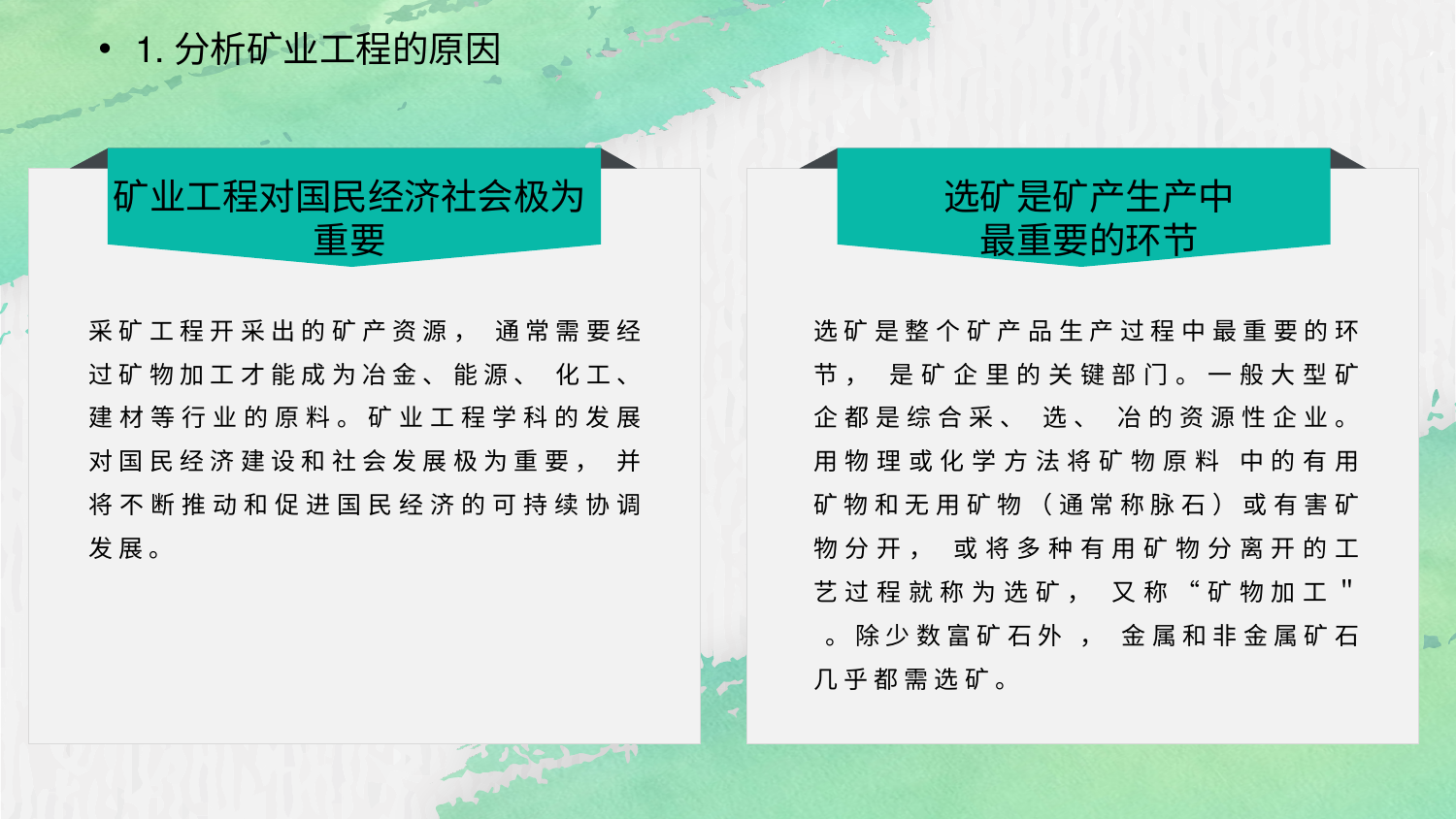

1.分析矿业工程的原因

矿业工程对国民经济社会极为重要

采矿工程开采出的矿产资源， 通常需要经过矿物加工才能成为冶金、能源、 化工、建材等行业的原料。矿业工程学科的发展对国民经济建设和社会发展极为重要， 并将不断推动和促进国民经济的可持续协调发展。

选矿是矿产生产中最重要的环节

选矿是整个矿产品生产过程中最重要的环节， 是矿企里的关键部门。一般大型矿企都是综合采、 选、 冶的资源性企业。 用物理或化学方法将矿物原料 中的有用矿物和无用矿物（通常称脉石）或有害矿物分开， 或将多种有用矿物分离开的工艺过程就称为选矿， 又称“矿物加工＂ 。除少数富矿石外 ， 金属和非金属矿石几乎都需选矿。